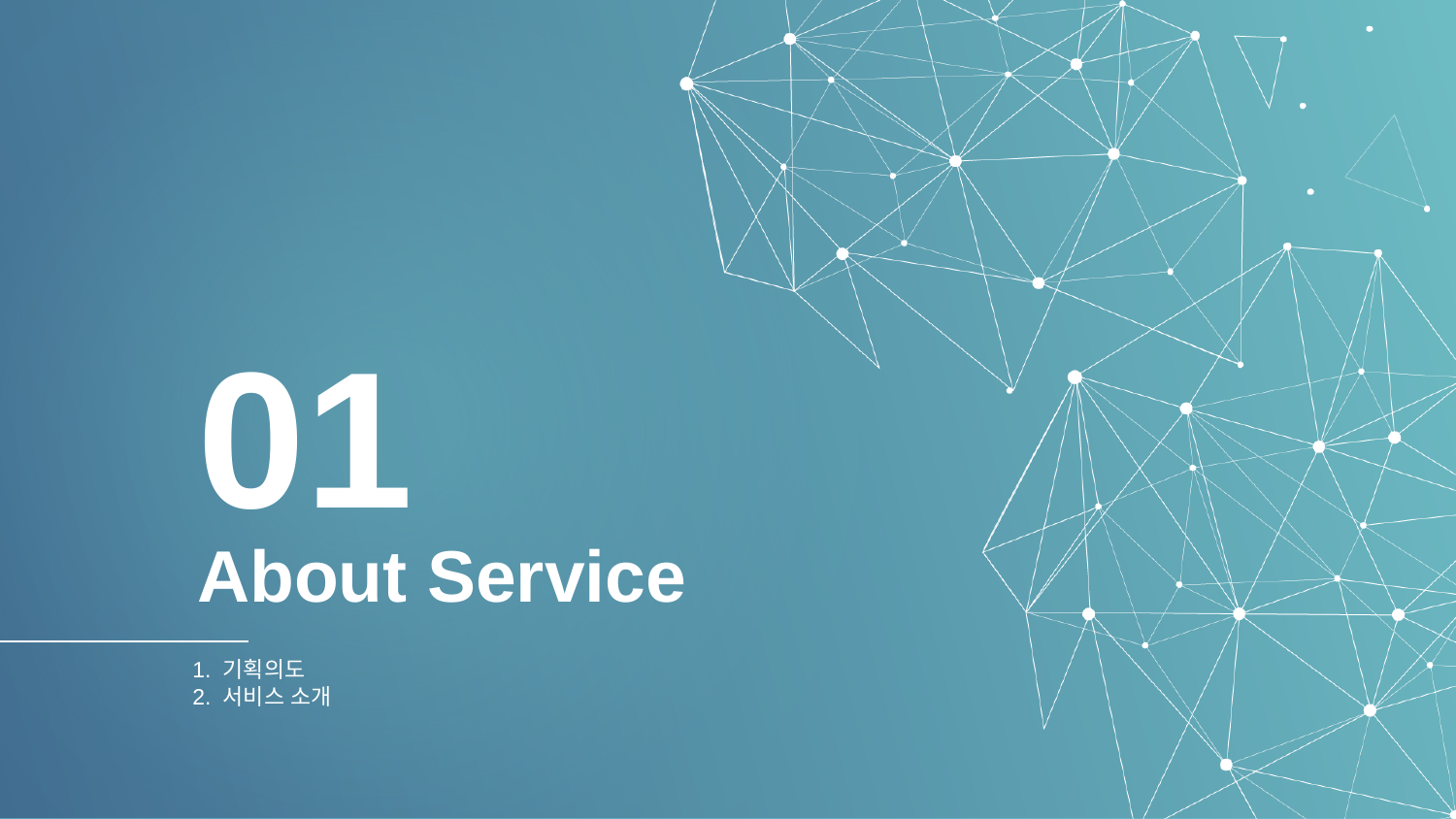

01
# About Service
1. 기획의도
2. 서비스 소개